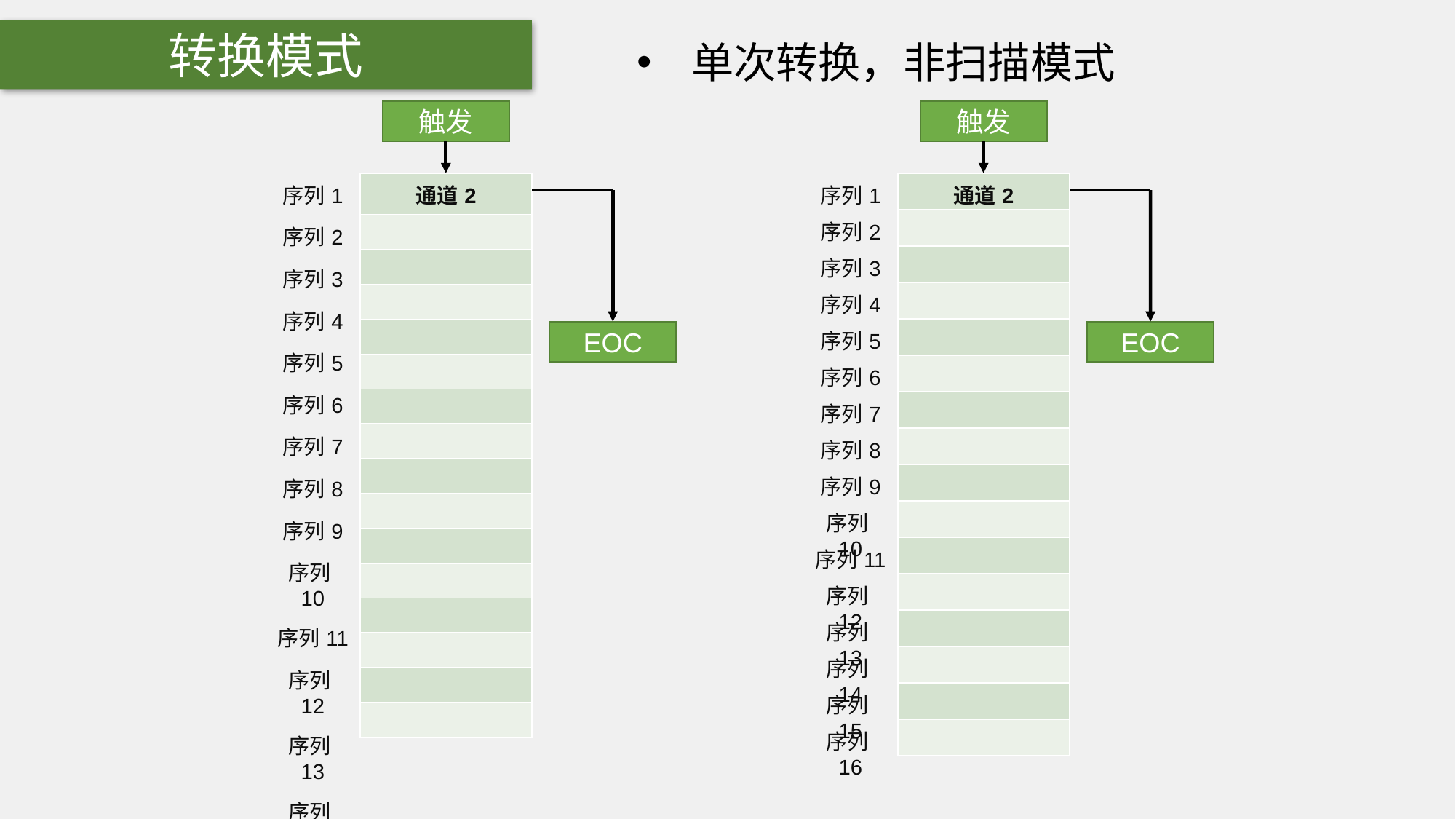

转换模式
单次转换，非扫描模式
触发
触发
| 序列1 |
| --- |
| 序列2 |
| 序列3 |
| 序列4 |
| 序列5 |
| 序列6 |
| 序列7 |
| 序列8 |
| 序列9 |
| 序列10 |
| 序列11 |
| 序列12 |
| 序列13 |
| 序列14 |
| 序列15 |
| 序列16 |
| 通道2 |
| --- |
|  |
|  |
|  |
|  |
|  |
|  |
|  |
|  |
|  |
|  |
|  |
|  |
|  |
|  |
|  |
| 序列1 |
| --- |
| 序列2 |
| 序列3 |
| 序列4 |
| 序列5 |
| 序列6 |
| 序列7 |
| 序列8 |
| 序列9 |
| 序列10 |
| 序列11 |
| 序列12 |
| 序列13 |
| 序列14 |
| 序列15 |
| 序列16 |
| 通道2 |
| --- |
|  |
|  |
|  |
|  |
|  |
|  |
|  |
|  |
|  |
|  |
|  |
|  |
|  |
|  |
|  |
EOC
EOC